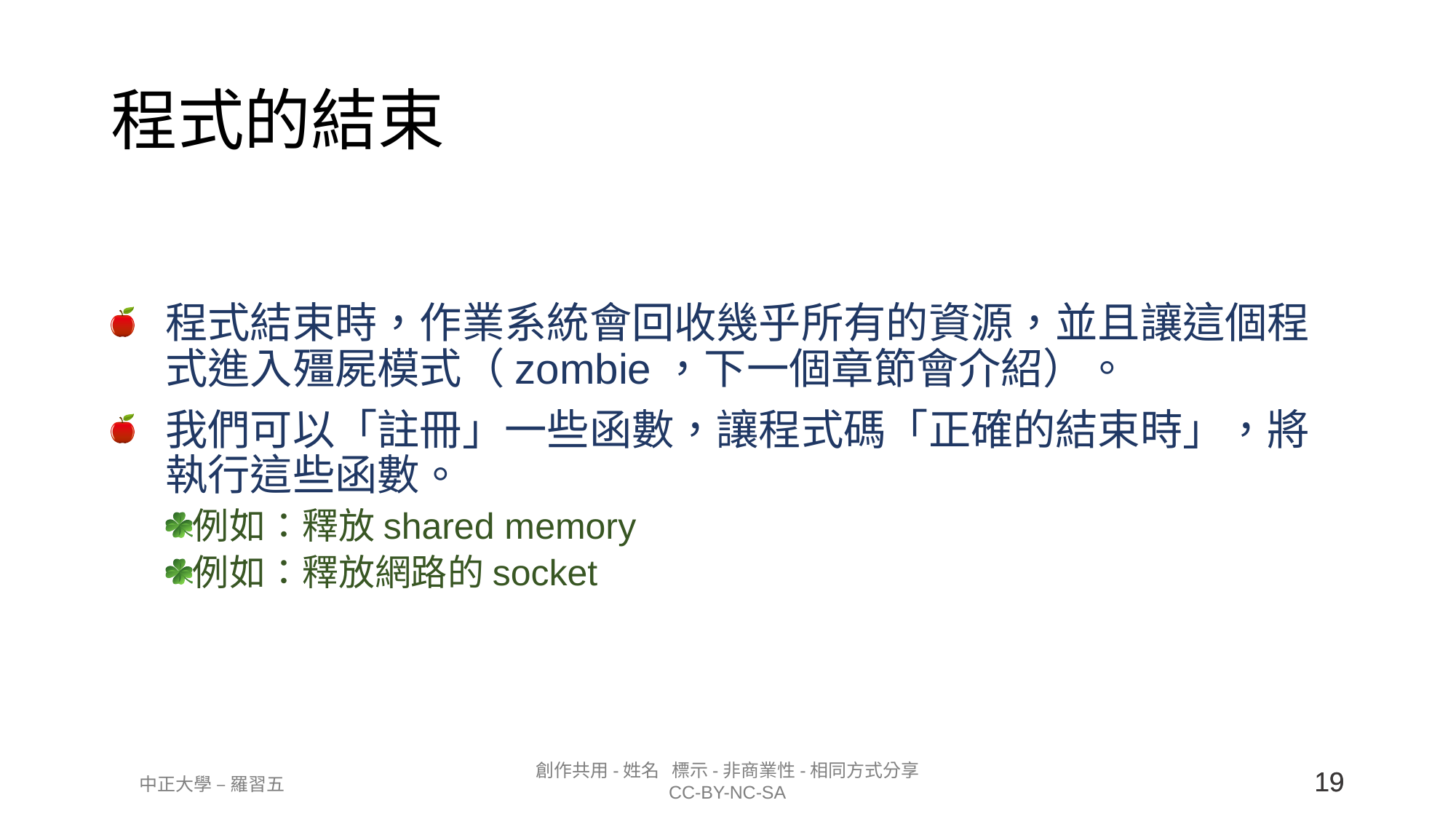

# 程式的結束
程式結束時，作業系統會回收幾乎所有的資源，並且讓這個程式進入殭屍模式（zombie，下一個章節會介紹）。
我們可以「註冊」一些函數，讓程式碼「正確的結束時」，將執行這些函數。
例如：釋放shared memory
例如：釋放網路的socket